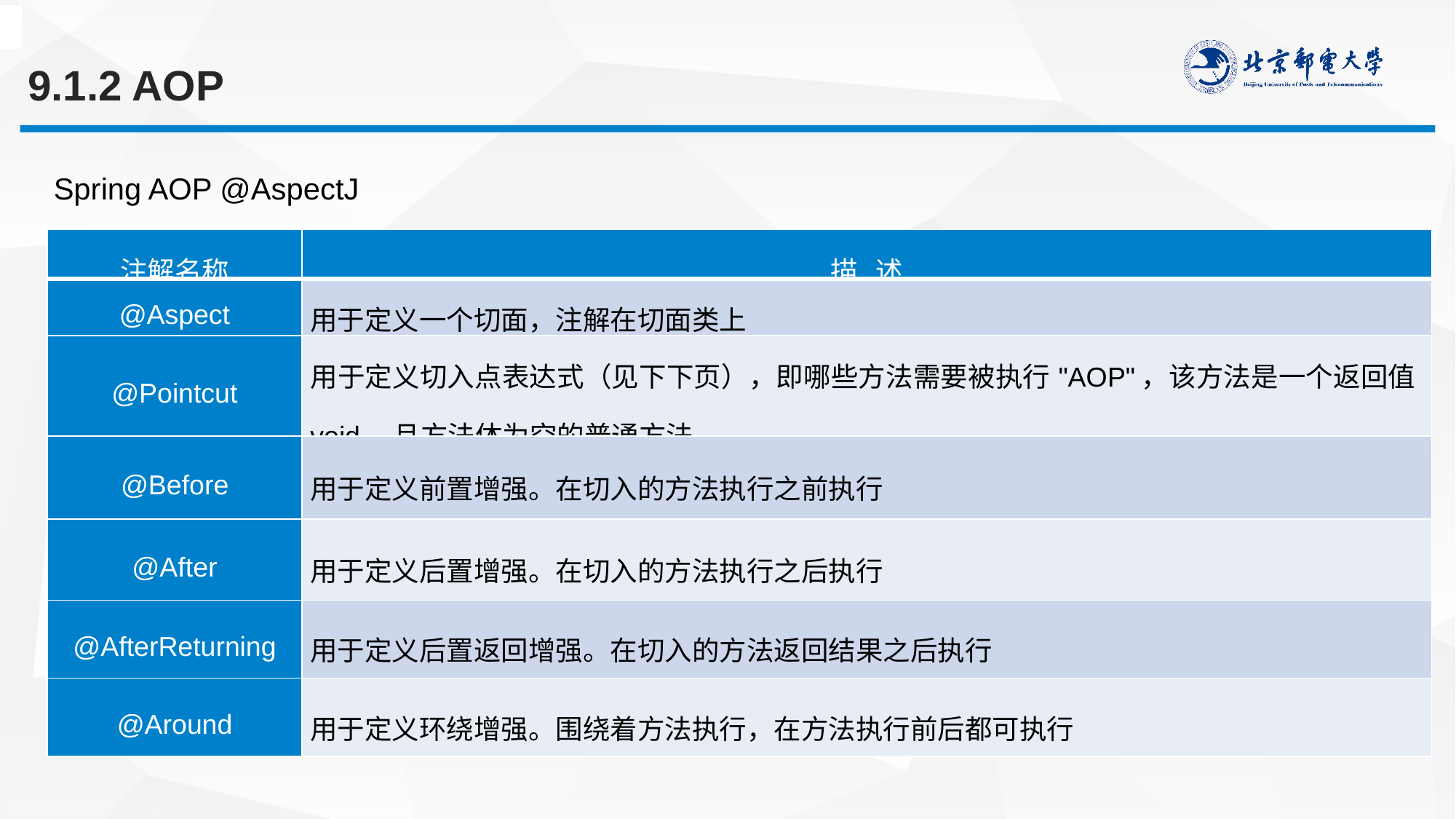

9.1.2 AOP
Spring AOP @AspectJ
| 注解名称 | 描 述 |
| --- | --- |
| @Aspect | 用于定义一个切面，注解在切面类上 |
| @Pointcut | 用于定义切入点表达式（见下下页），即哪些方法需要被执行"AOP"，该方法是一个返回值void，且方法体为空的普通方法 |
| @Before | 用于定义前置增强。在切入的方法执行之前执行 |
| @After | 用于定义后置增强。在切入的方法执行之后执行 |
| @AfterReturning | 用于定义后置返回增强。在切入的方法返回结果之后执行 |
| @Around | 用于定义环绕增强。围绕着方法执行，在方法执行前后都可执行 |